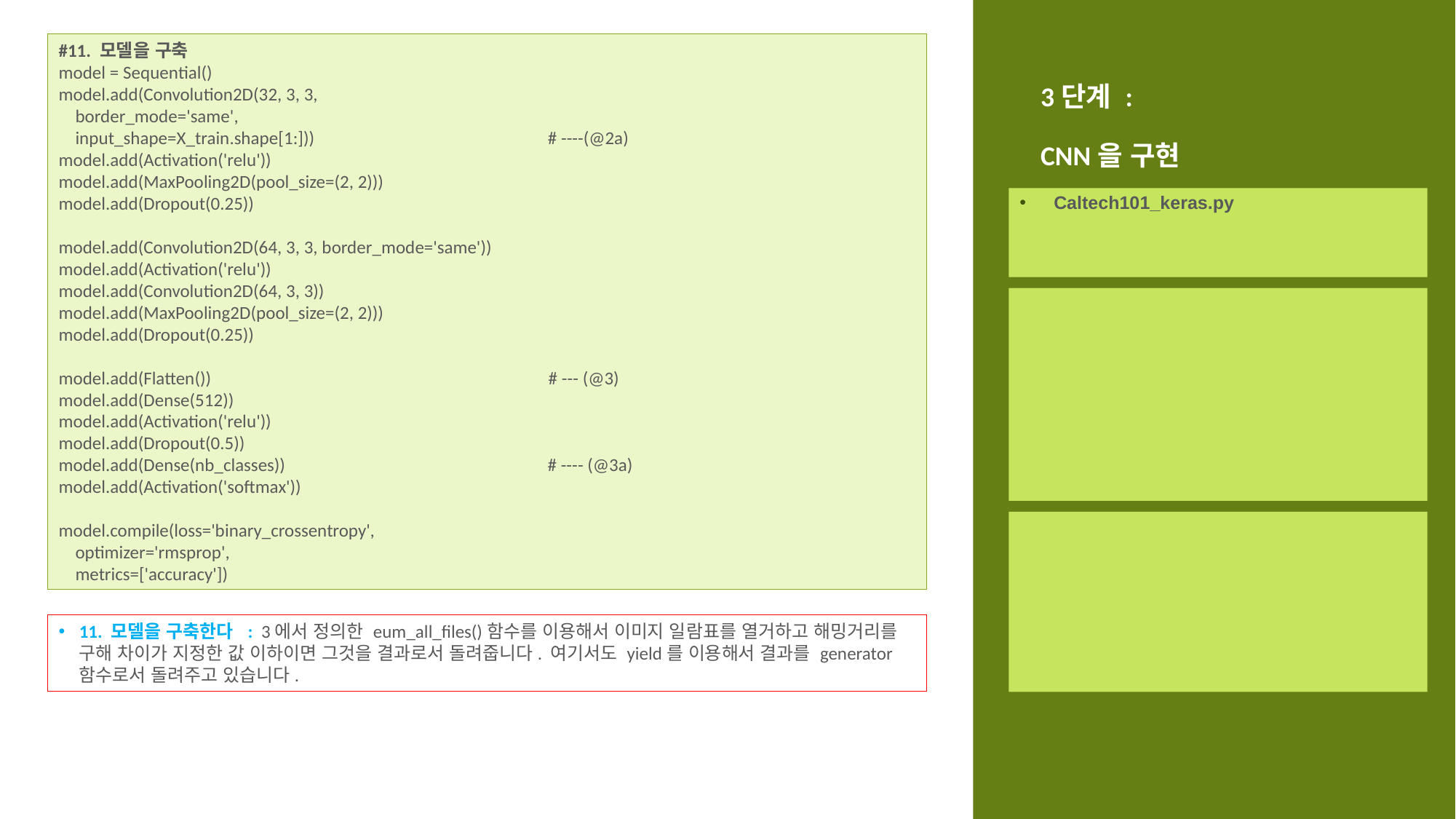

#11. 모델을 구축
model = Sequential()
model.add(Convolution2D(32, 3, 3,
    border_mode='same',
    input_shape=X_train.shape[1:]))                                                        # ----(@2a)
model.add(Activation('relu'))
model.add(MaxPooling2D(pool_size=(2, 2)))
model.add(Dropout(0.25))

model.add(Convolution2D(64, 3, 3, border_mode='same'))
model.add(Activation('relu'))
model.add(Convolution2D(64, 3, 3))
model.add(MaxPooling2D(pool_size=(2, 2)))
model.add(Dropout(0.25))

model.add(Flatten())                                                                                 # --- (@3)
model.add(Dense(512))
model.add(Activation('relu'))
model.add(Dropout(0.5))
model.add(Dense(nb_classes))                                                               # ---- (@3a)
model.add(Activation('softmax'))

model.compile(loss='binary_crossentropy',
    optimizer='rmsprop',
    metrics=['accuracy'])
# 3단계 : CNN을 구현
Caltech101_keras.py

11. 모델을 구축한다  :  3에서 정의한 eum_all_files()함수를 이용해서 이미지 일람표를 열거하고 해밍거리를 구해 차이가 지정한 값 이하이면 그것을 결과로서 돌려줍니다. 여기서도 yield를 이용해서 결과를 generator 함수로서 돌려주고 있습니다.